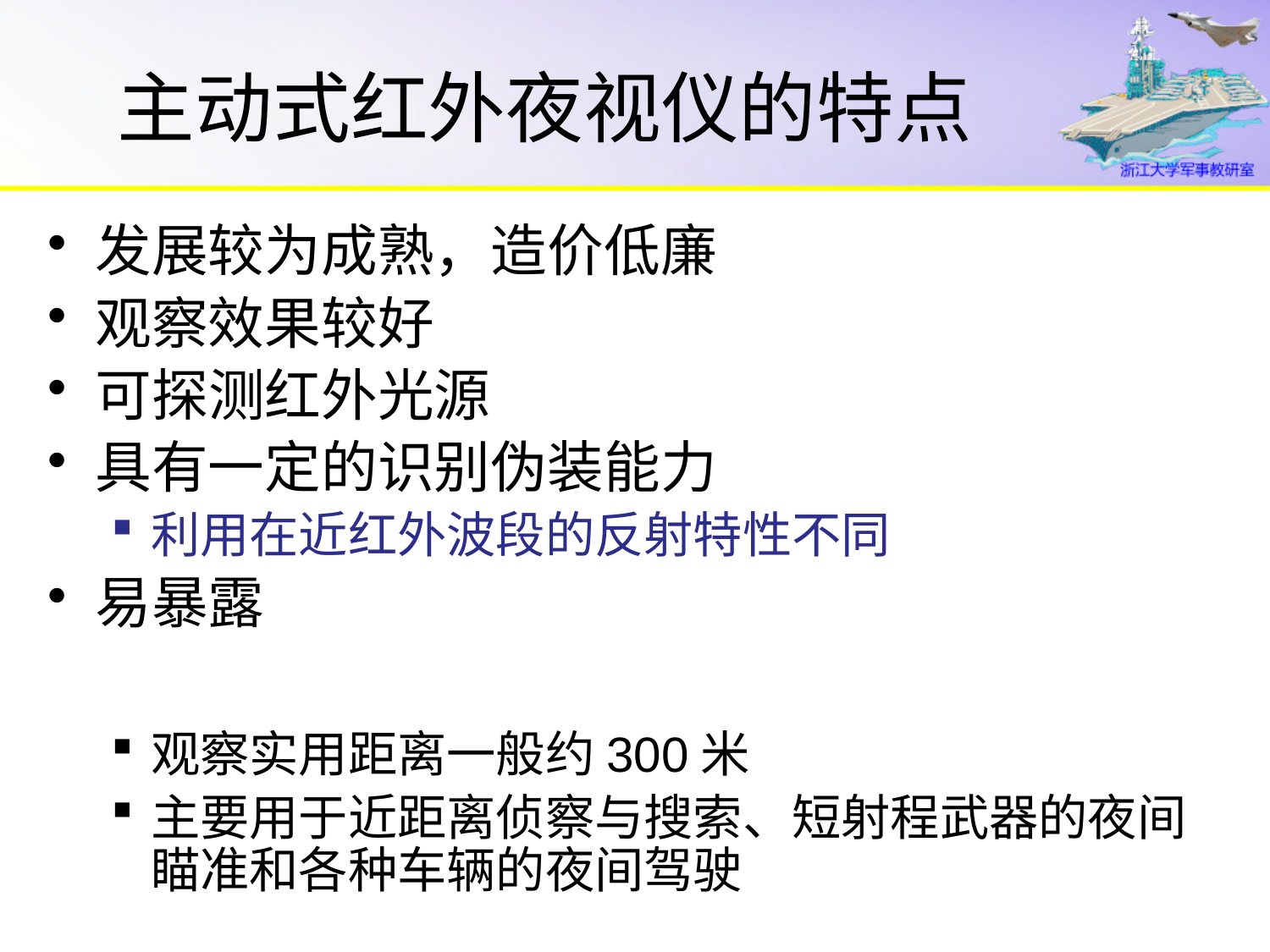

# 主动式红外夜视仪的特点
发展较为成熟，造价低廉
观察效果较好
可探测红外光源
具有一定的识别伪装能力
利用在近红外波段的反射特性不同
易暴露

观察实用距离一般约300米
主要用于近距离侦察与搜索、短射程武器的夜间瞄准和各种车辆的夜间驾驶